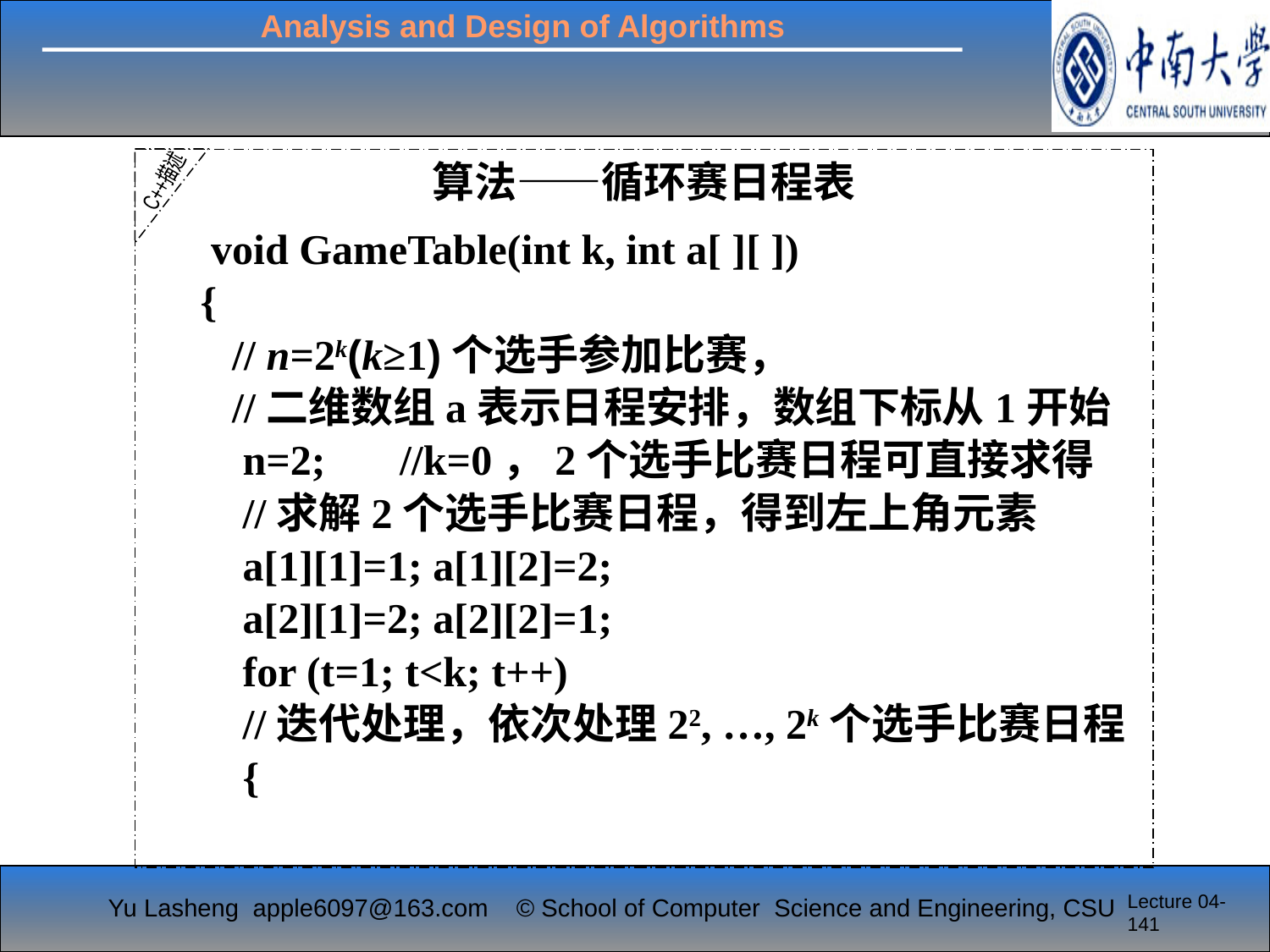

C++描述
算法——循环赛日程表
      void GameTable(int k, int a[ ][ ])
     {
        // n=2k(k≥1)个选手参加比赛，
        //二维数组a表示日程安排，数组下标从1开始
         n=2;       //k=0，2个选手比赛日程可直接求得
         //求解2个选手比赛日程，得到左上角元素
         a[1][1]=1; a[1][2]=2;
         a[2][1]=2; a[2][2]=1;
         for (t=1; t<k; t++)
         //迭代处理，依次处理22, …, 2k个选手比赛日程
         {

Lecture 04-141